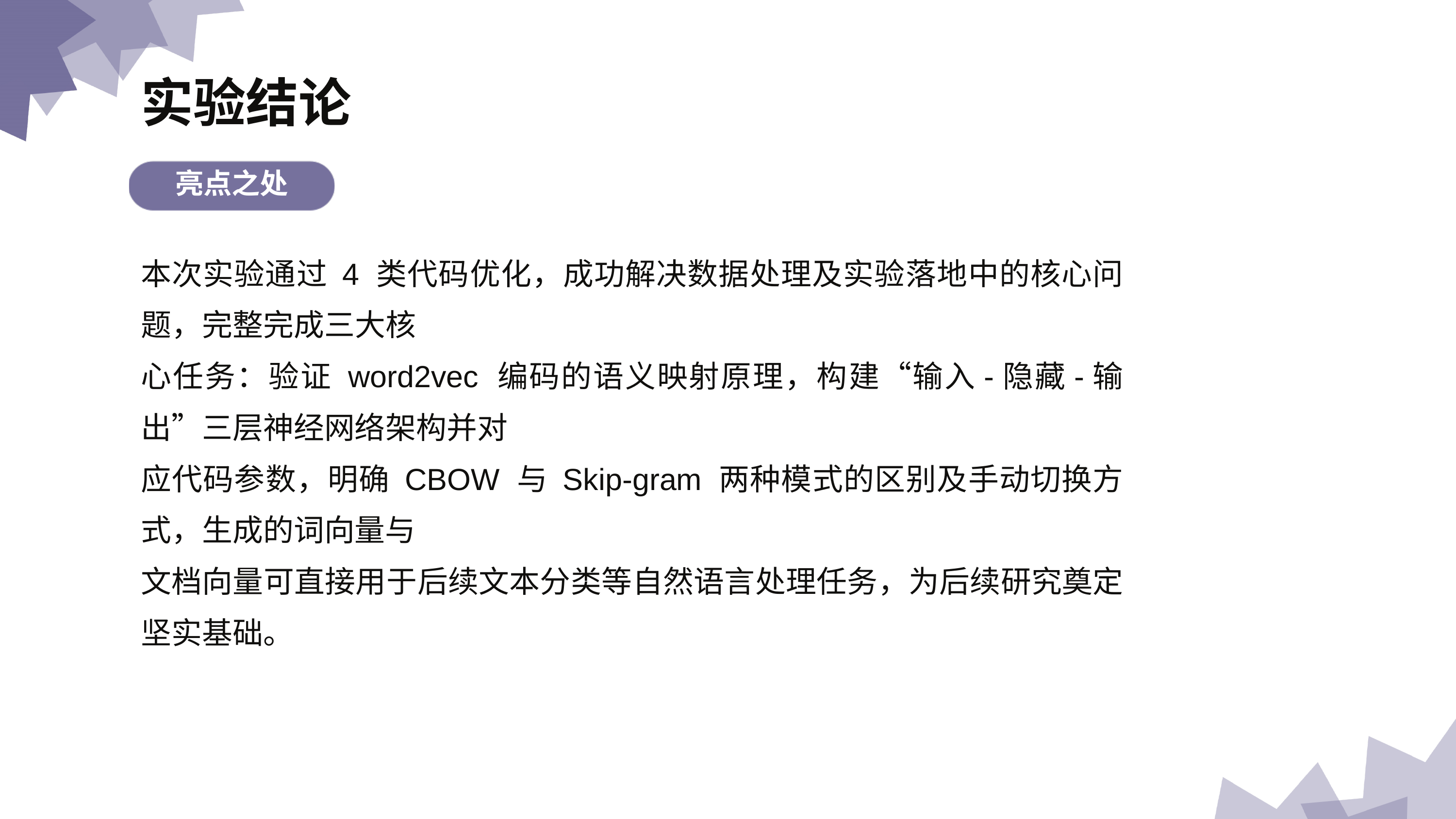

实验结论

亮点之处
本次实验通过 4 类代码优化，成功解决数据处理及实验落地中的核⼼问题，完整完成三⼤核
⼼任务：验证 word2vec 编码的语义映射原理，构建“输⼊-隐藏-输出”三层神经⽹络架构并对
应代码参数，明确 CBOW 与 Skip-gram 两种模式的区别及⼿动切换⽅式，⽣成的词向量与
⽂档向量可直接⽤于后续⽂本分类等⾃然语⾔处理任务，为后续研究奠定坚实基础。

不足之处